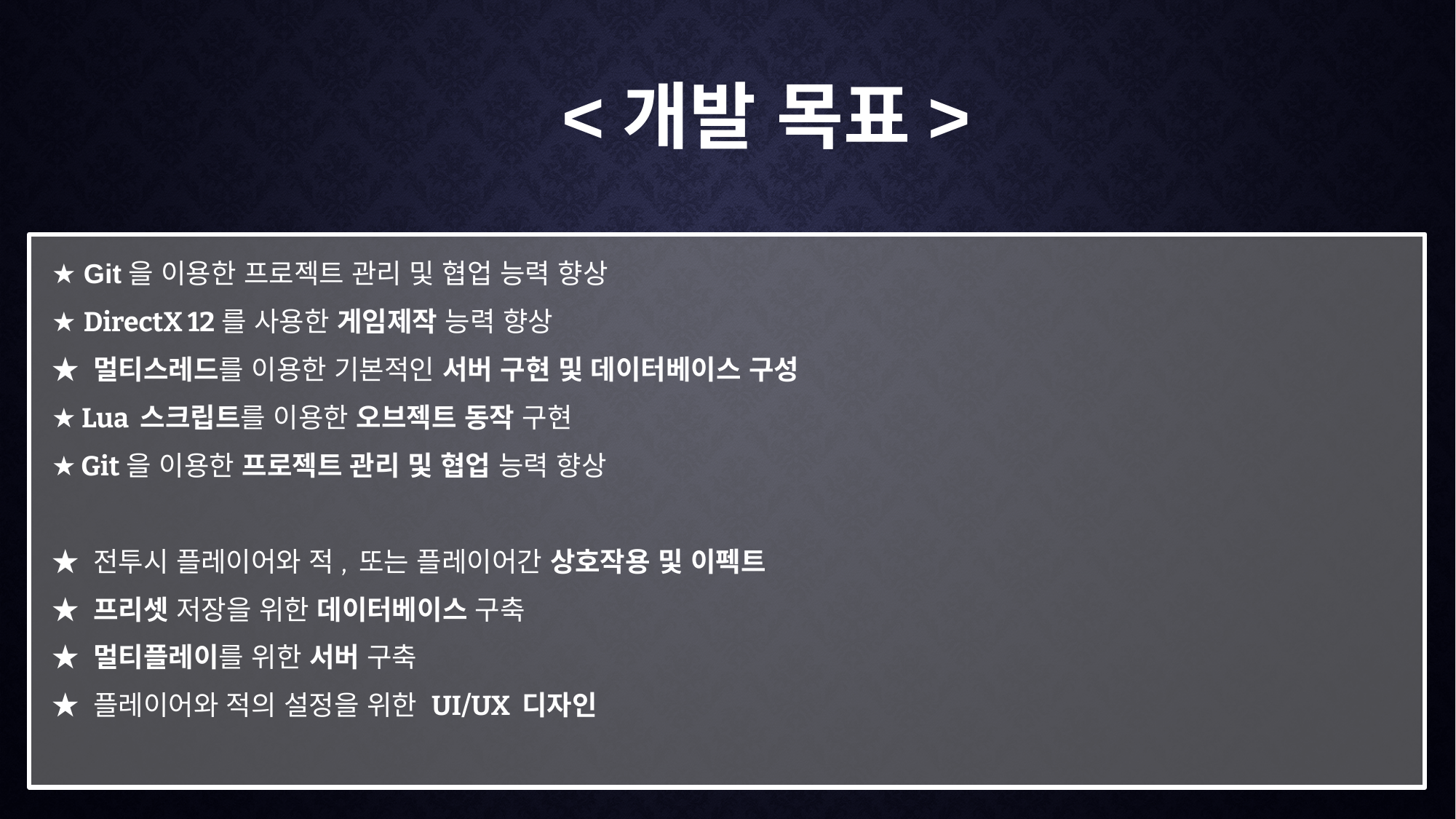

<개발 목표>
★ Git을 이용한 프로젝트 관리 및 협업 능력 향상
★ DirectX 12를 사용한 게임제작 능력 향상
★ 멀티스레드를 이용한 기본적인 서버 구현 및 데이터베이스 구성
★ Lua 스크립트를 이용한 오브젝트 동작 구현
★ Git을 이용한 프로젝트 관리 및 협업 능력 향상

★ 전투시 플레이어와 적, 또는 플레이어간 상호작용 및 이펙트
★ 프리셋 저장을 위한 데이터베이스 구축
★ 멀티플레이를 위한 서버 구축
★ 플레이어와 적의 설정을 위한 UI/UX 디자인